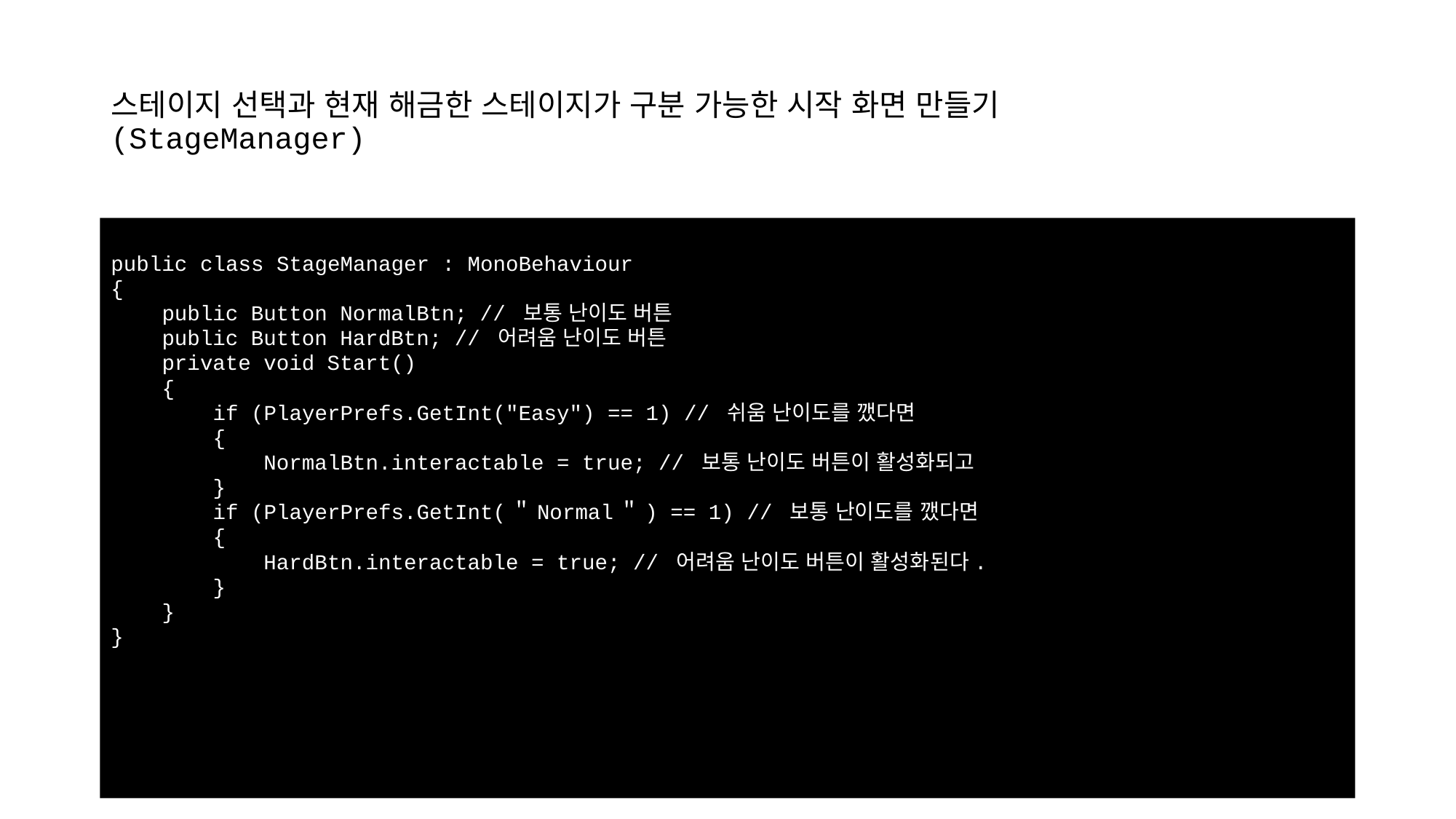

# 스테이지 선택과 현재 해금한 스테이지가 구분 가능한 시작 화면 만들기 (StageManager)

public class StageManager : MonoBehaviour
{
    public Button NormalBtn; // 보통 난이도 버튼
    public Button HardBtn; // 어려움 난이도 버튼
    private void Start()
    {
        if (PlayerPrefs.GetInt("Easy") == 1) // 쉬움 난이도를 깼다면
        {
            NormalBtn.interactable = true; // 보통 난이도 버튼이 활성화되고
        }
        if (PlayerPrefs.GetInt(＂Normal＂) == 1) // 보통 난이도를 깼다면
        {
            HardBtn.interactable = true; // 어려움 난이도 버튼이 활성화된다.
        }
    }
}